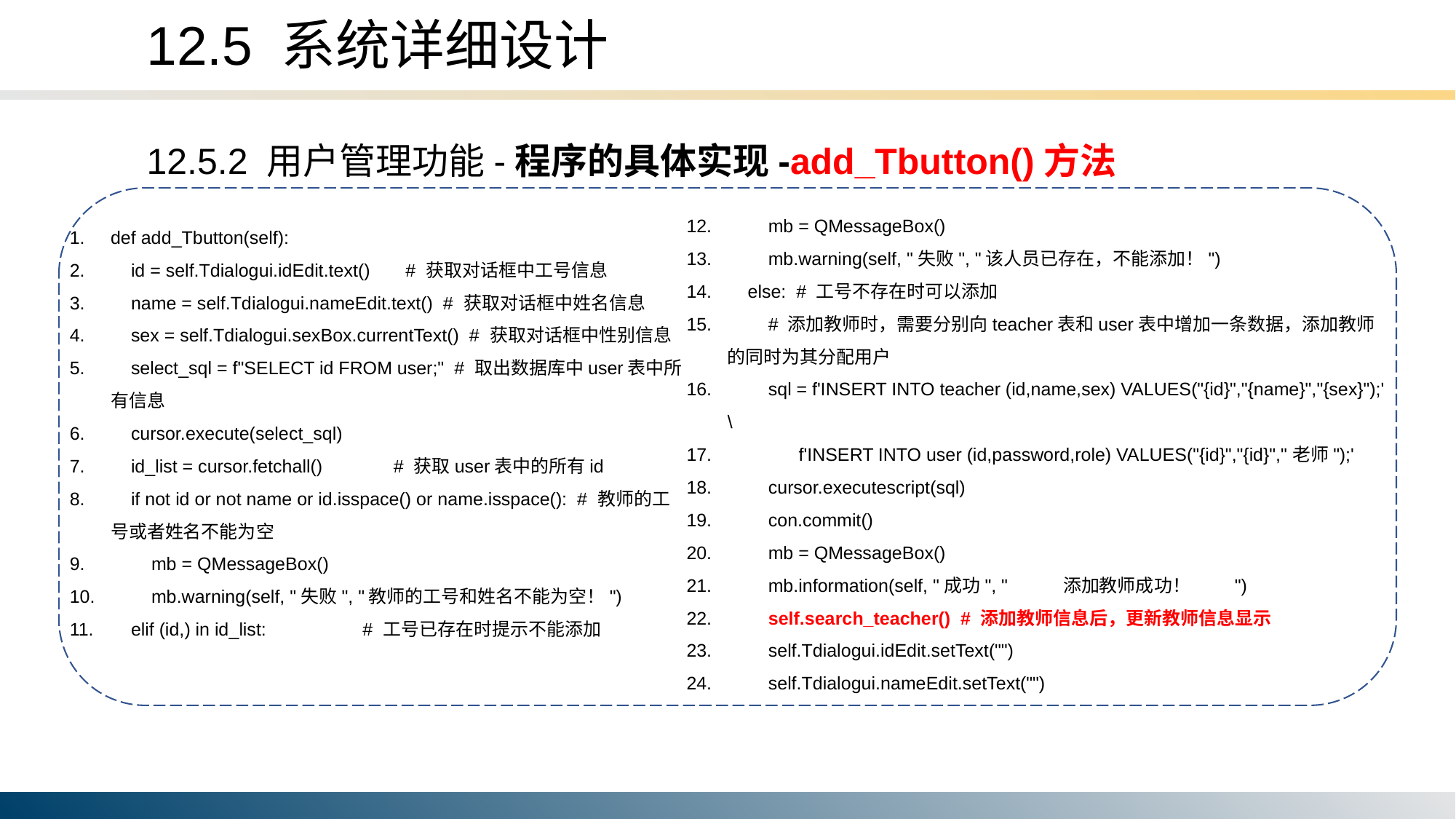

12.5 系统详细设计
12.5.2 用户管理功能-程序的具体实现-add_Tbutton()方法

        mb = QMessageBox()
        mb.warning(self, "失败", "该人员已存在，不能添加！")
    else:  # 工号不存在时可以添加
        # 添加教师时，需要分别向teacher表和user表中增加一条数据，添加教师的同时为其分配用户
        sql = f'INSERT INTO teacher (id,name,sex) VALUES("{id}","{name}","{sex}");' \
              f'INSERT INTO user (id,password,role) VALUES("{id}","{id}","老师");'
        cursor.executescript(sql)
        con.commit()
        mb = QMessageBox()
        mb.information(self, "成功", "          添加教师成功！          ")
        self.search_teacher()  # 添加教师信息后，更新教师信息显示
        self.Tdialogui.idEdit.setText("")
        self.Tdialogui.nameEdit.setText("")
def add_Tbutton(self):
    id = self.Tdialogui.idEdit.text()       # 获取对话框中工号信息
    name = self.Tdialogui.nameEdit.text()  # 获取对话框中姓名信息
    sex = self.Tdialogui.sexBox.currentText()  # 获取对话框中性别信息
    select_sql = f"SELECT id FROM user;"  # 取出数据库中user表中所有信息
    cursor.execute(select_sql)
    id_list = cursor.fetchall()              # 获取user表中的所有id
    if not id or not name or id.isspace() or name.isspace():  # 教师的工号或者姓名不能为空
        mb = QMessageBox()
        mb.warning(self, "失败", "教师的工号和姓名不能为空！")
    elif (id,) in id_list:                   # 工号已存在时提示不能添加